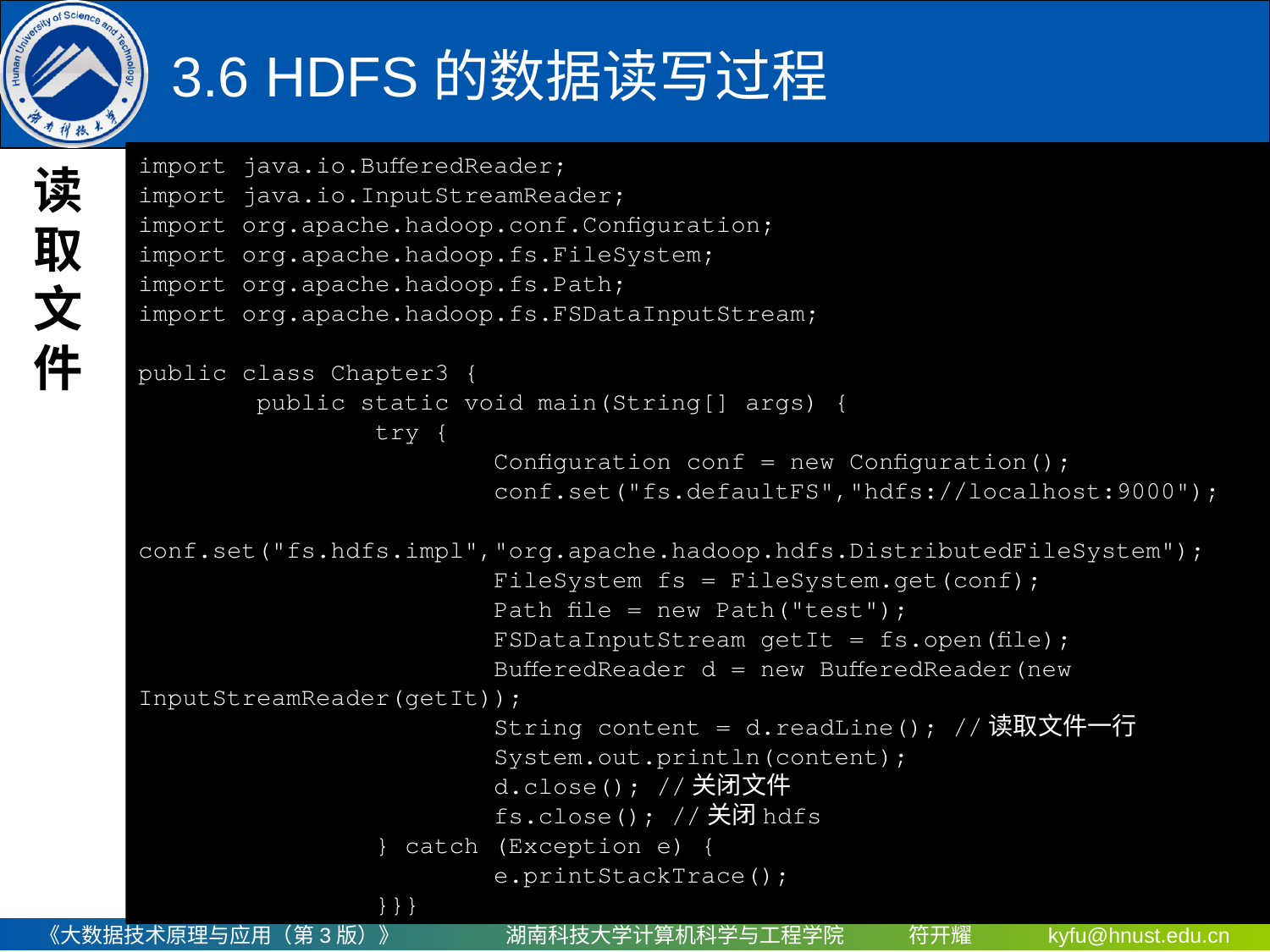

# 3.6 HDFS的数据读写过程
import java.io.BufferedReader;
import java.io.InputStreamReader;
import org.apache.hadoop.conf.Configuration;
import org.apache.hadoop.fs.FileSystem;
import org.apache.hadoop.fs.Path;
import org.apache.hadoop.fs.FSDataInputStream;

public class Chapter3 {
        public static void main(String[] args) {
                try {
                        Configuration conf = new Configuration();
                        conf.set("fs.defaultFS","hdfs://localhost:9000");
                        conf.set("fs.hdfs.impl","org.apache.hadoop.hdfs.DistributedFileSystem");
                        FileSystem fs = FileSystem.get(conf);
                        Path file = new Path("test");
                        FSDataInputStream getIt = fs.open(file);
                        BufferedReader d = new BufferedReader(new InputStreamReader(getIt));
                        String content = d.readLine(); //读取文件一行
                        System.out.println(content);
                        d.close(); //关闭文件
                        fs.close(); //关闭hdfs
                } catch (Exception e) {
                        e.printStackTrace();
                }}}
读取文件